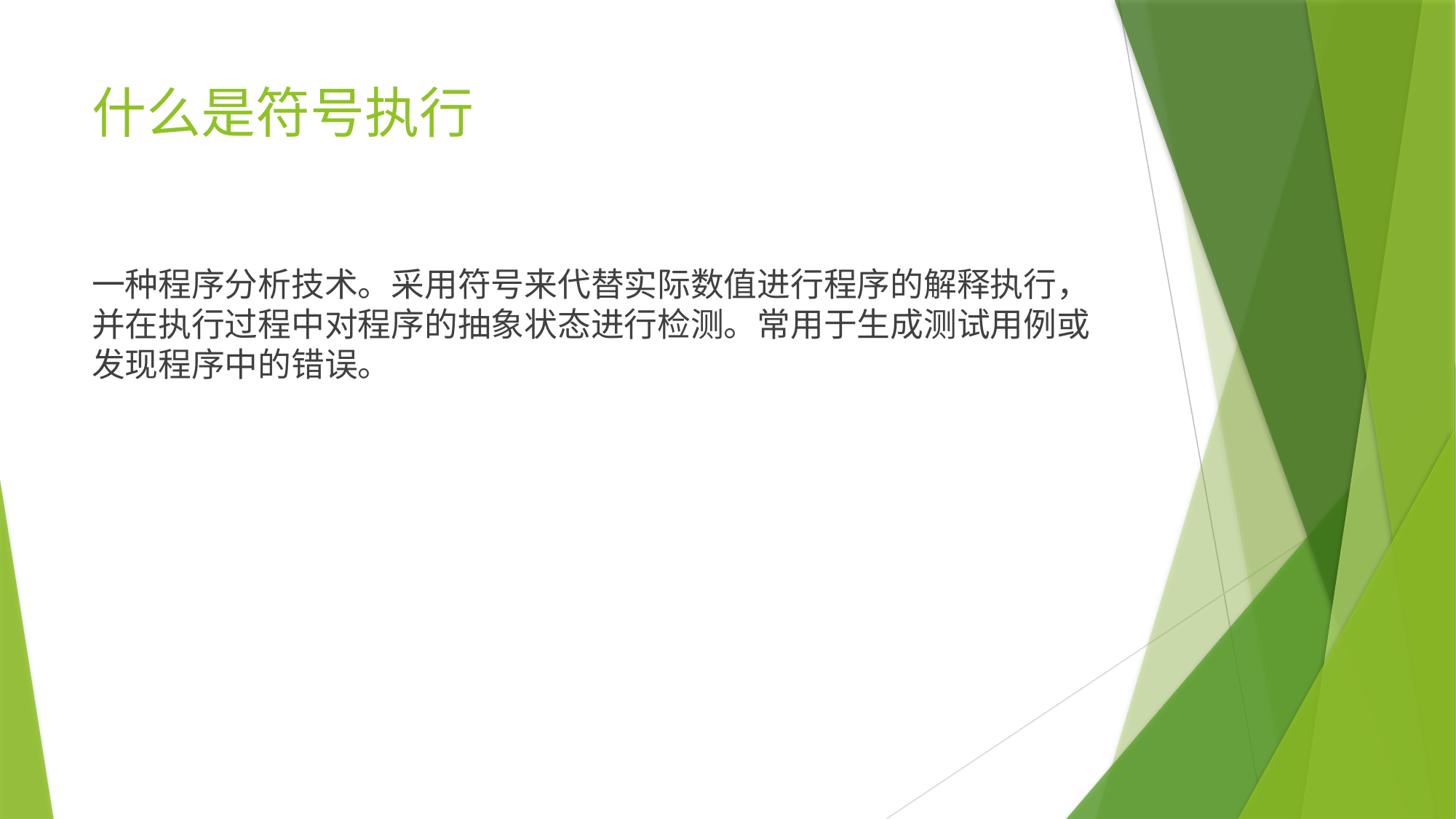

# 什么是符号执行
一种程序分析技术。采用符号来代替实际数值进行程序的解释执行，并在执行过程中对程序的抽象状态进行检测。常用于生成测试用例或发现程序中的错误。